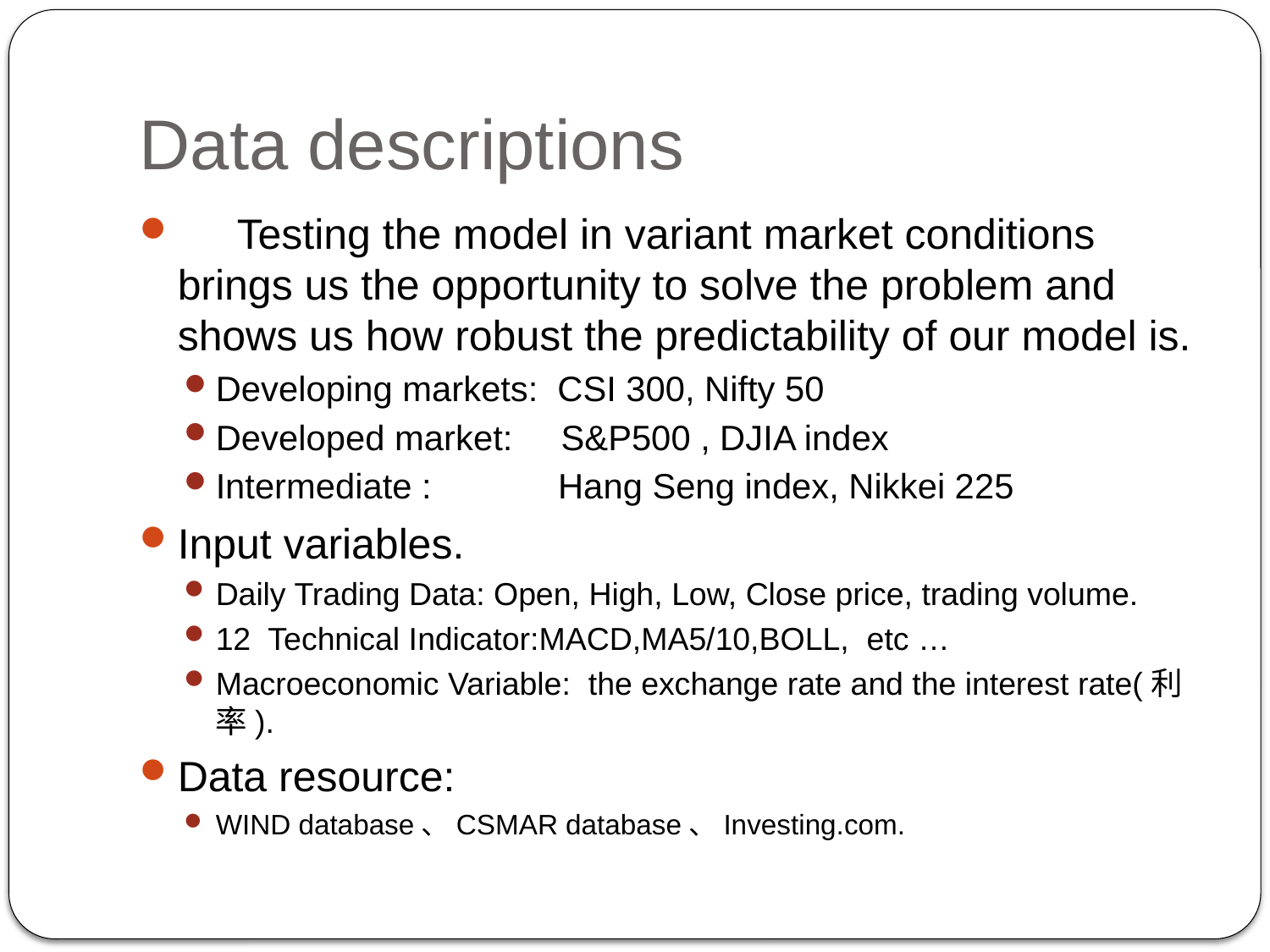

# Data descriptions
     Testing the model in variant market conditions brings us the opportunity to solve the problem and shows us how robust the predictability of our model is.
Developing markets:  CSI 300, Nifty 50
Developed market:     S&P500 , DJIA index
Intermediate :             Hang Seng index, Nikkei 225
Input variables.
Daily Trading Data: Open, High, Low, Close price, trading volume.
12  Technical Indicator:MACD,MA5/10,BOLL,  etc …
Macroeconomic Variable:  the exchange rate and the interest rate(利率).
Data resource:
WIND database、CSMAR database、Investing.com.